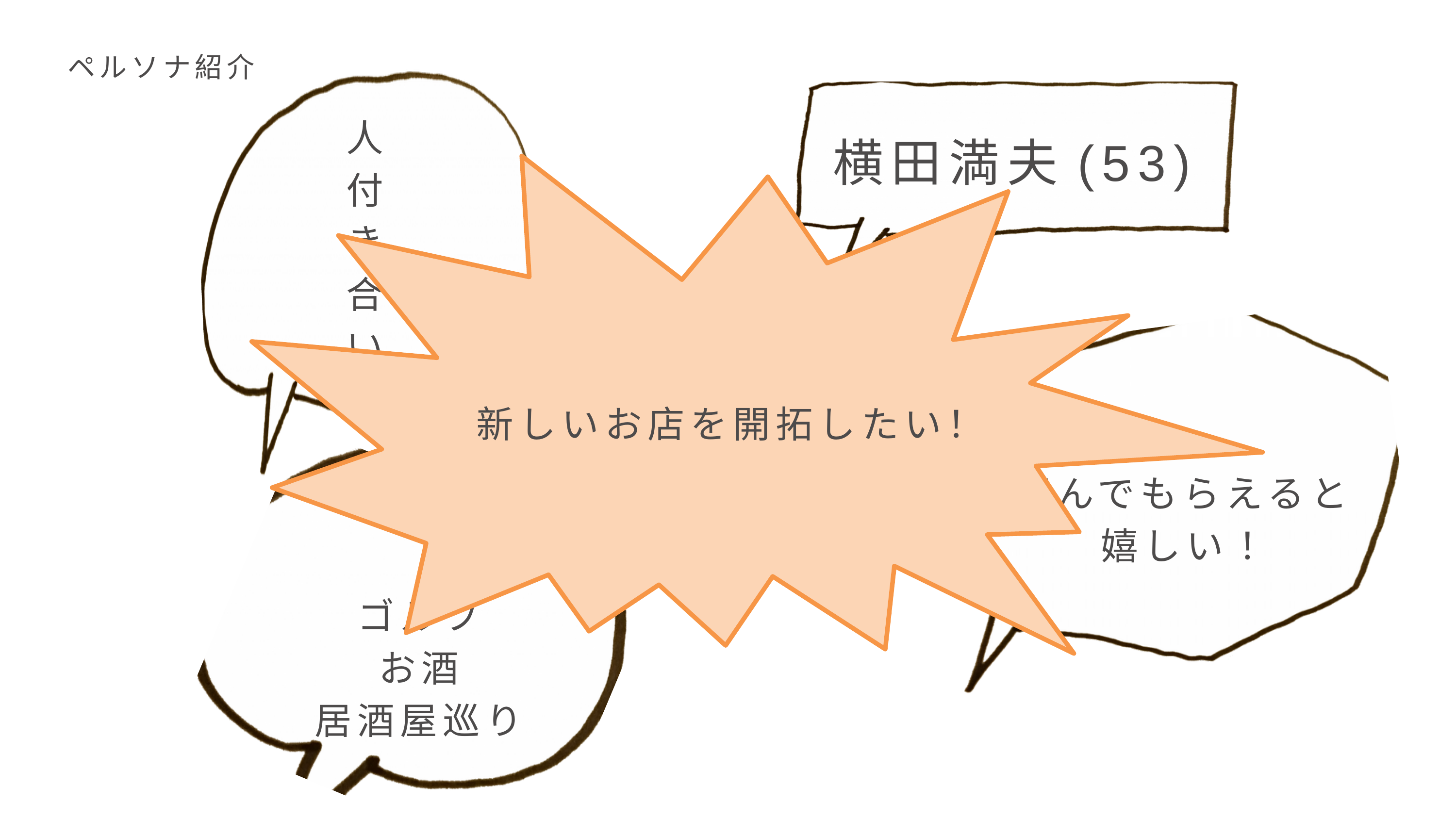

人付き合い ◎
ペルソナ紹介

横田満夫(53)

新しいお店を開拓したい！

喜んでもらえると嬉しい！

ゴルフ
お酒
居酒屋巡り